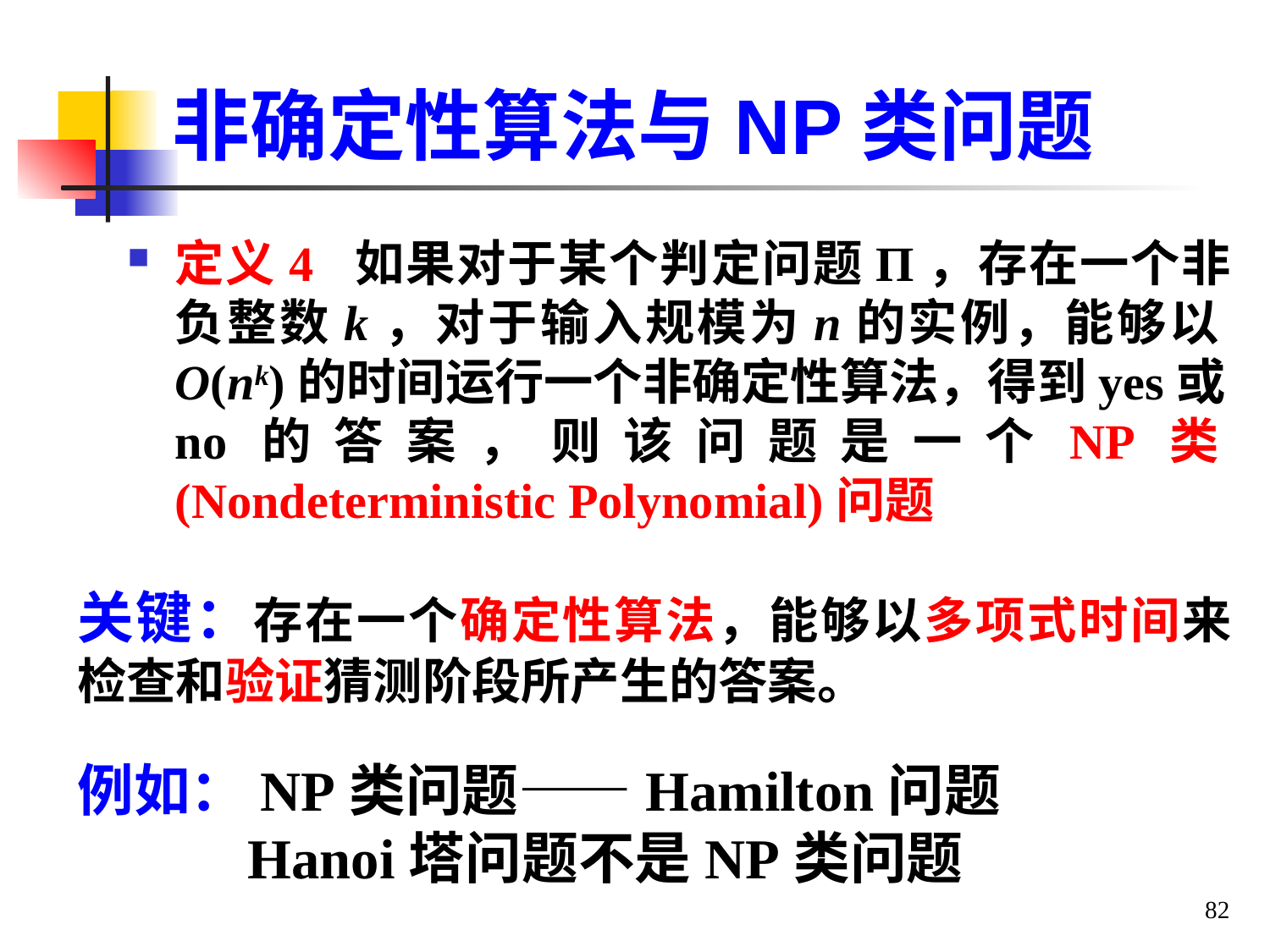

# 非确定性算法与NP类问题
定义4  如果对于某个判定问题Π，存在一个非负整数k，对于输入规模为n的实例，能够以O(nk)的时间运行一个非确定性算法，得到yes或no的答案，则该问题是一个NP类(Nondeterministic Polynomial)问题
关键：存在一个确定性算法，能够以多项式时间来检查和验证猜测阶段所产生的答案。
例如：NP类问题——Hamilton问题
            Hanoi塔问题不是NP类问题
82